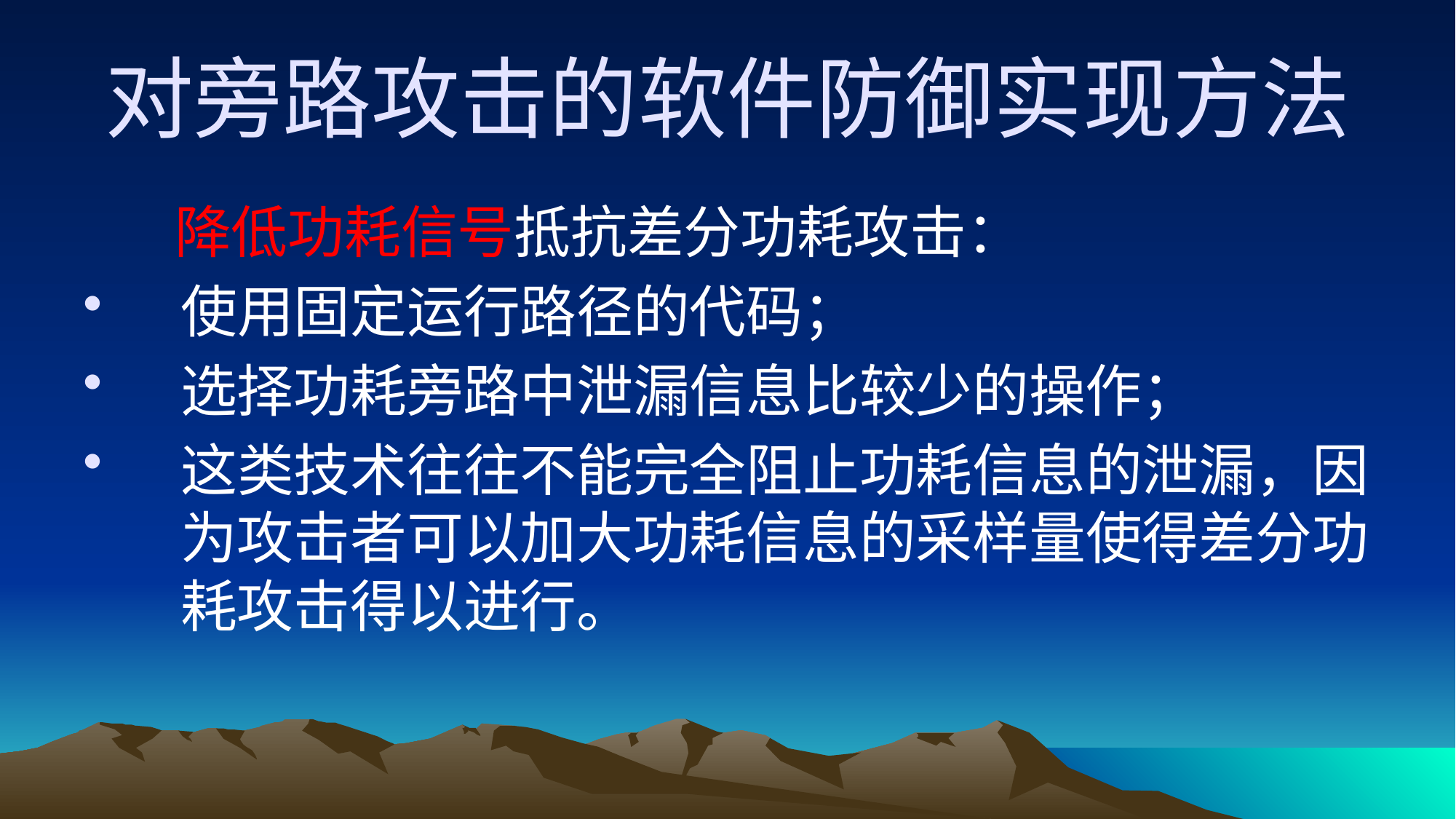

# 对旁路攻击的软件防御实现方法
      降低功耗信号抵抗差分功耗攻击：
使用固定运行路径的代码；
选择功耗旁路中泄漏信息比较少的操作；
这类技术往往不能完全阻止功耗信息的泄漏，因为攻击者可以加大功耗信息的采样量使得差分功耗攻击得以进行。